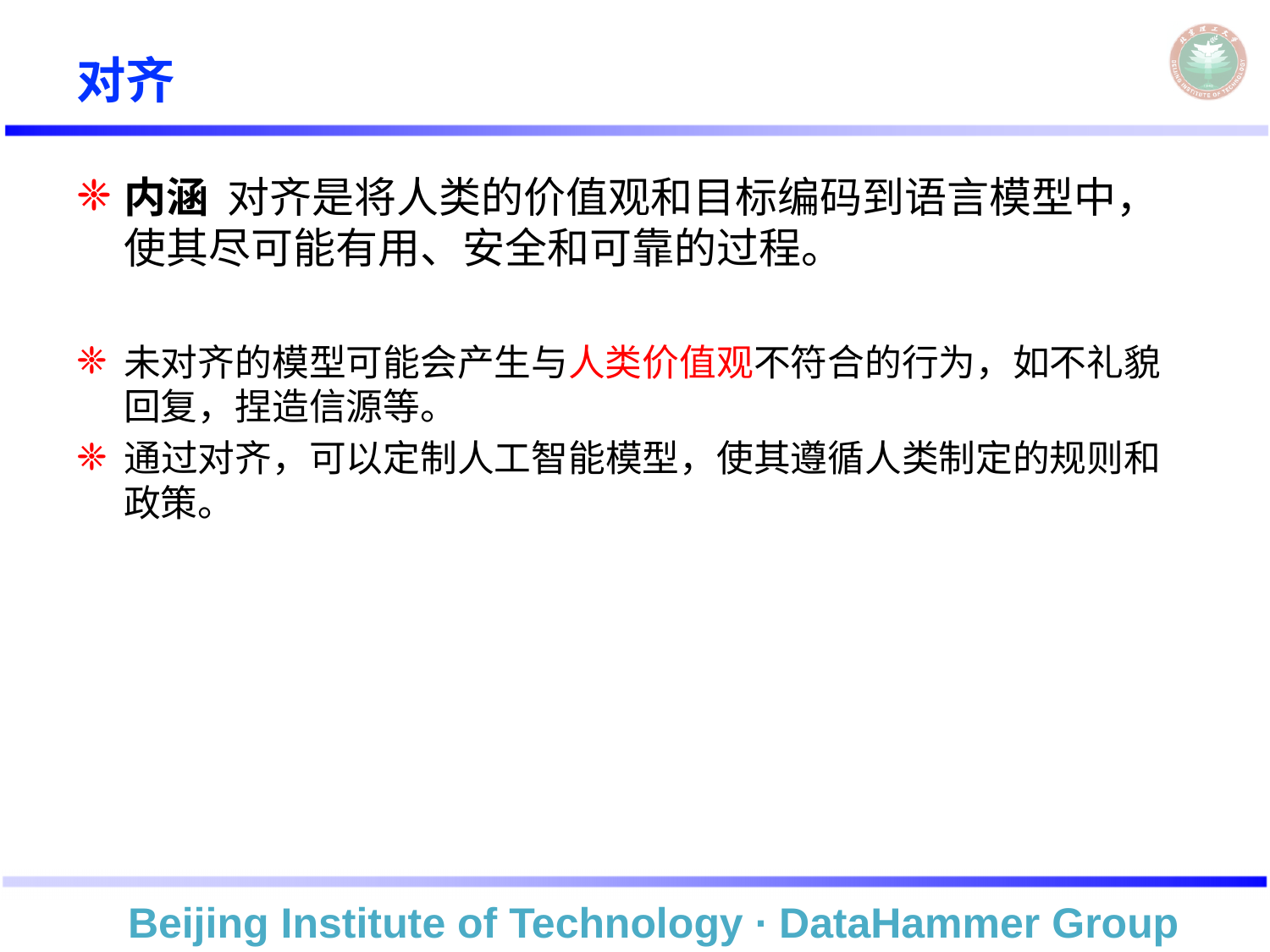

# 对齐
内涵  对齐是将人类的价值观和目标编码到语言模型中，使其尽可能有用、安全和可靠的过程。

未对齐的模型可能会产生与人类价值观不符合的行为，如不礼貌回复，捏造信源等。
通过对齐，可以定制人工智能模型，使其遵循人类制定的规则和政策。